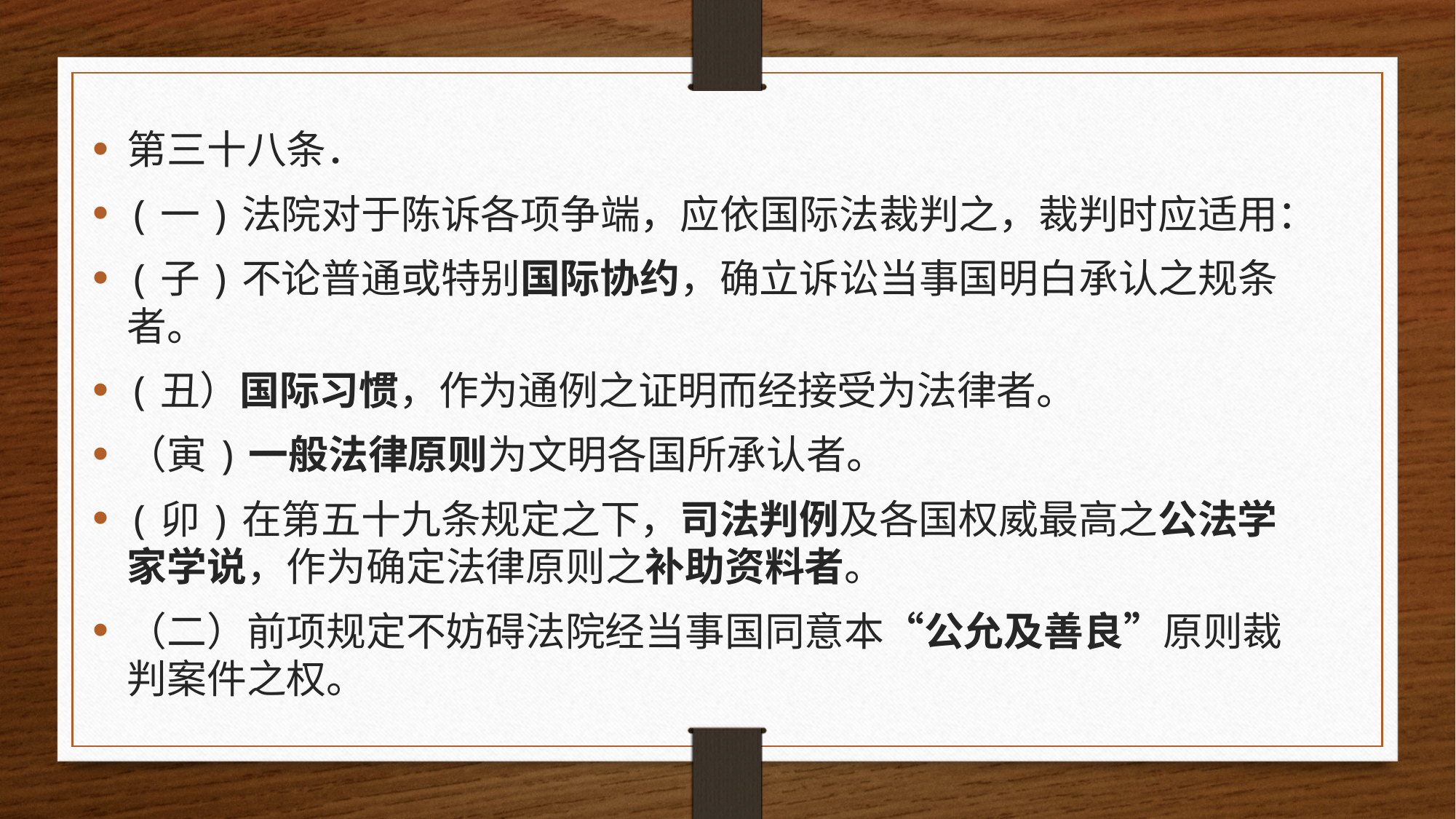

第三十八条．
(一)法院对于陈诉各项争端，应依国际法裁判之，裁判时应适用：
(子)不论普通或特别国际协约，确立诉讼当事国明白承认之规条者。
(丑）国际习惯，作为通例之证明而经接受为法律者。
（寅)一般法律原则为文明各国所承认者。
(卯)在第五十九条规定之下，司法判例及各国权威最高之公法学家学说，作为确定法律原则之补助资料者。
（二）前项规定不妨碍法院经当事国同意本“公允及善良”原则裁判案件之权。